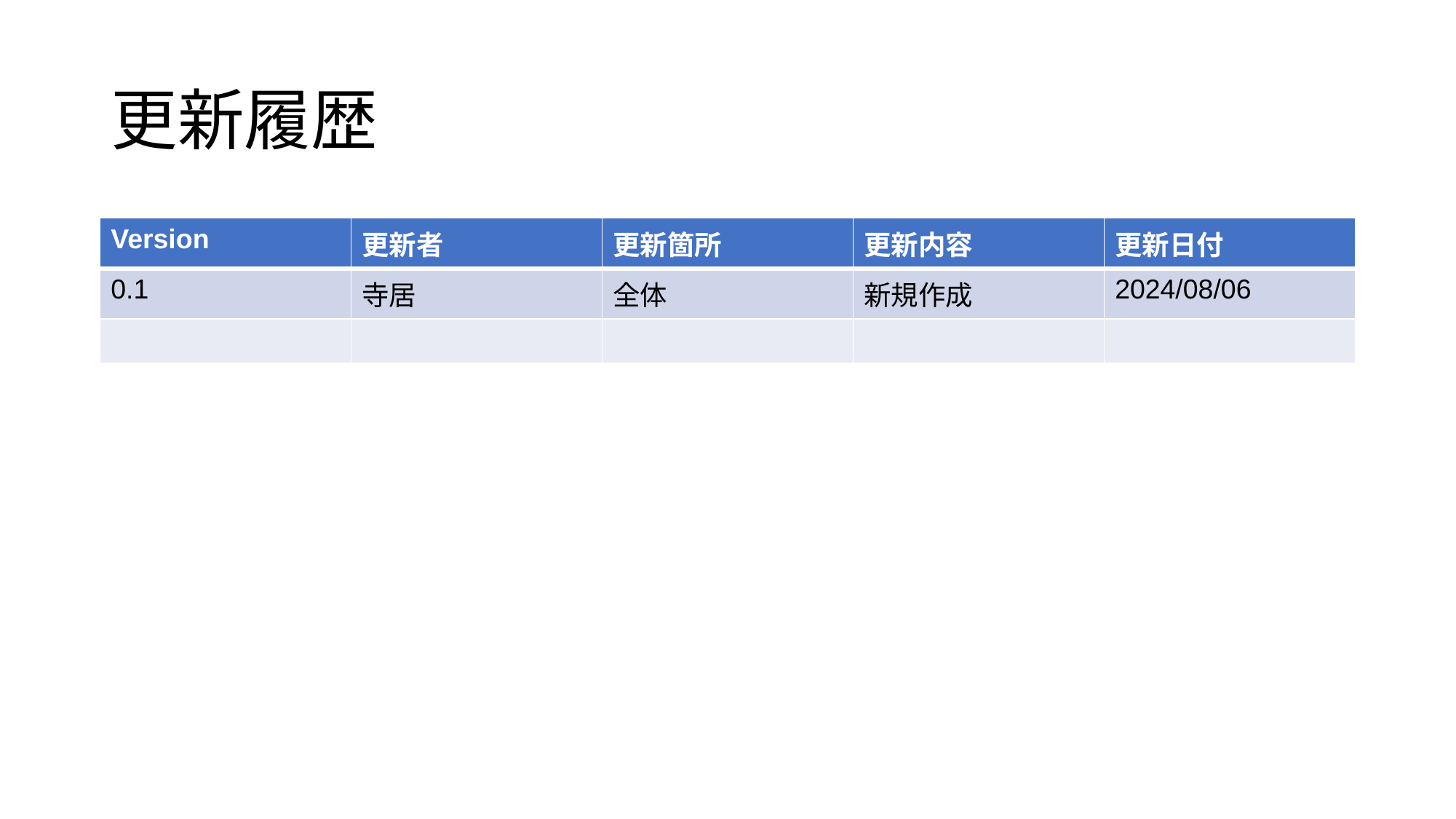

# 更新履歴
| Version | 更新者 | 更新箇所 | 更新内容 | 更新日付 |
| --- | --- | --- | --- | --- |
| 0.1 | 寺居 | 全体 | 新規作成 | 2024/08/06 |
|  |  |  |  |  |